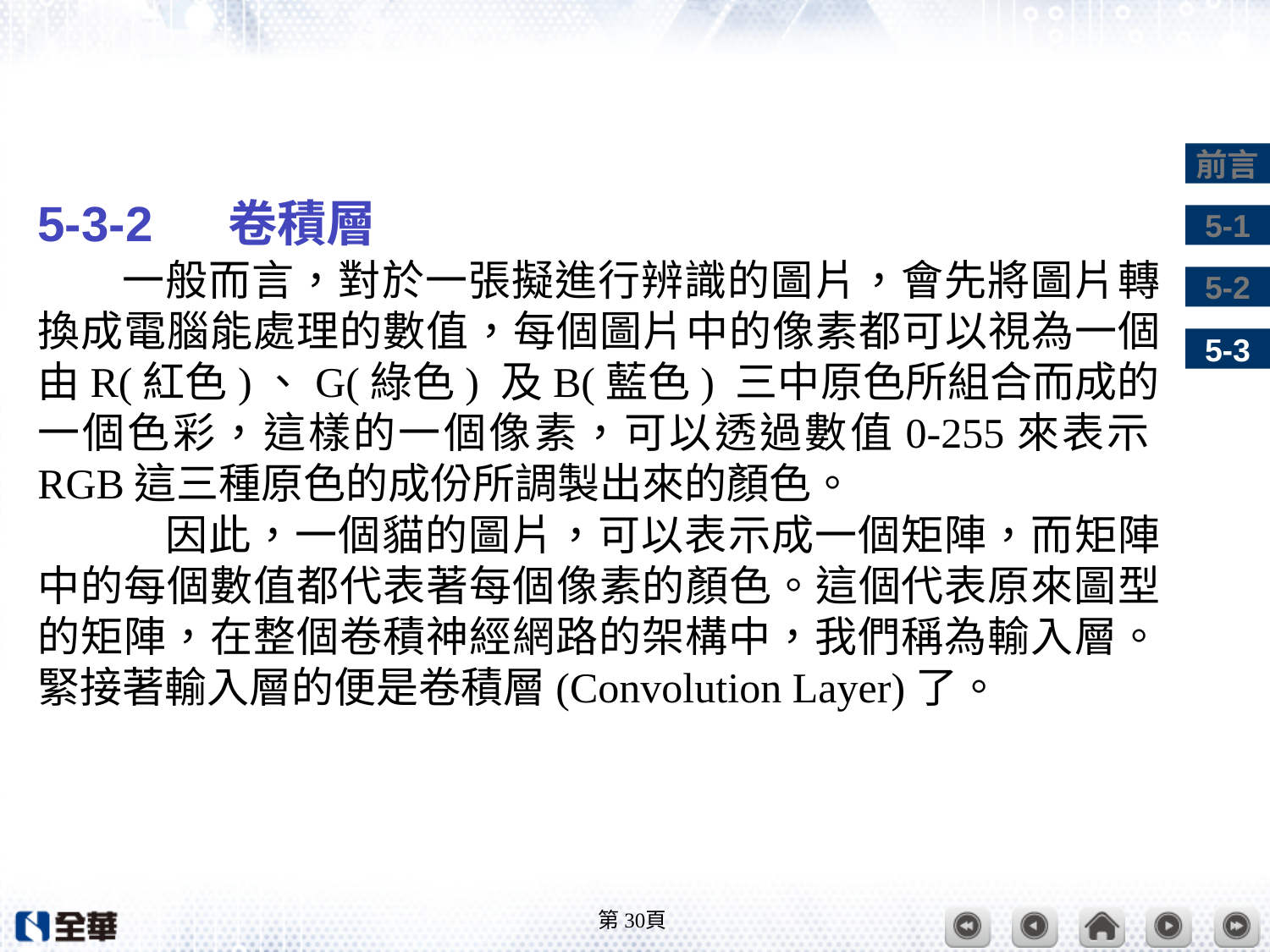

#
5-3-2 　卷積層
       一般而言，對於一張擬進行辨識的圖片，會先將圖片轉換成電腦能處理的數值，每個圖片中的像素都可以視為一個由R(紅色)、G(綠色) 及B(藍色) 三中原色所組合而成的一個色彩，這樣的一個像素，可以透過數值0-255來表示RGB這三種原色的成份所調製出來的顏色。
	因此，一個貓的圖片，可以表示成一個矩陣，而矩陣中的每個數值都代表著每個像素的顏色。這個代表原來圖型的矩陣，在整個卷積神經網路的架構中，我們稱為輸入層。緊接著輸入層的便是卷積層(Convolution Layer)了。